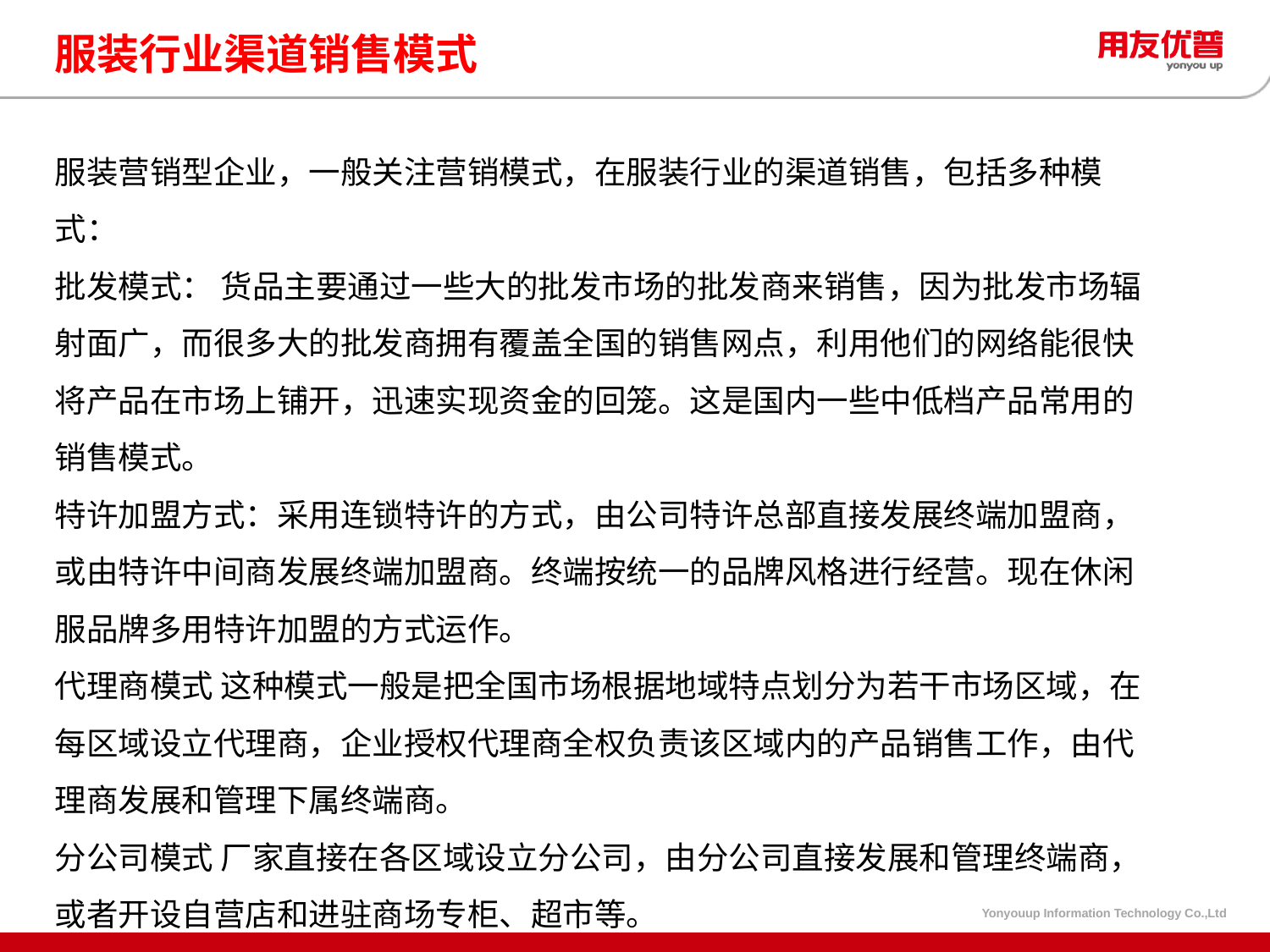

# 服装行业渠道销售模式
服装营销型企业，一般关注营销模式，在服装行业的渠道销售，包括多种模式：
批发模式： 货品主要通过一些大的批发市场的批发商来销售，因为批发市场辐射面广，而很多大的批发商拥有覆盖全国的销售网点，利用他们的网络能很快将产品在市场上铺开，迅速实现资金的回笼。这是国内一些中低档产品常用的销售模式。
特许加盟方式：采用连锁特许的方式，由公司特许总部直接发展终端加盟商，或由特许中间商发展终端加盟商。终端按统一的品牌风格进行经营。现在休闲服品牌多用特许加盟的方式运作。
代理商模式 这种模式一般是把全国市场根据地域特点划分为若干市场区域，在每区域设立代理商，企业授权代理商全权负责该区域内的产品销售工作，由代理商发展和管理下属终端商。
分公司模式 厂家直接在各区域设立分公司，由分公司直接发展和管理终端商，或者开设自营店和进驻商场专柜、超市等。